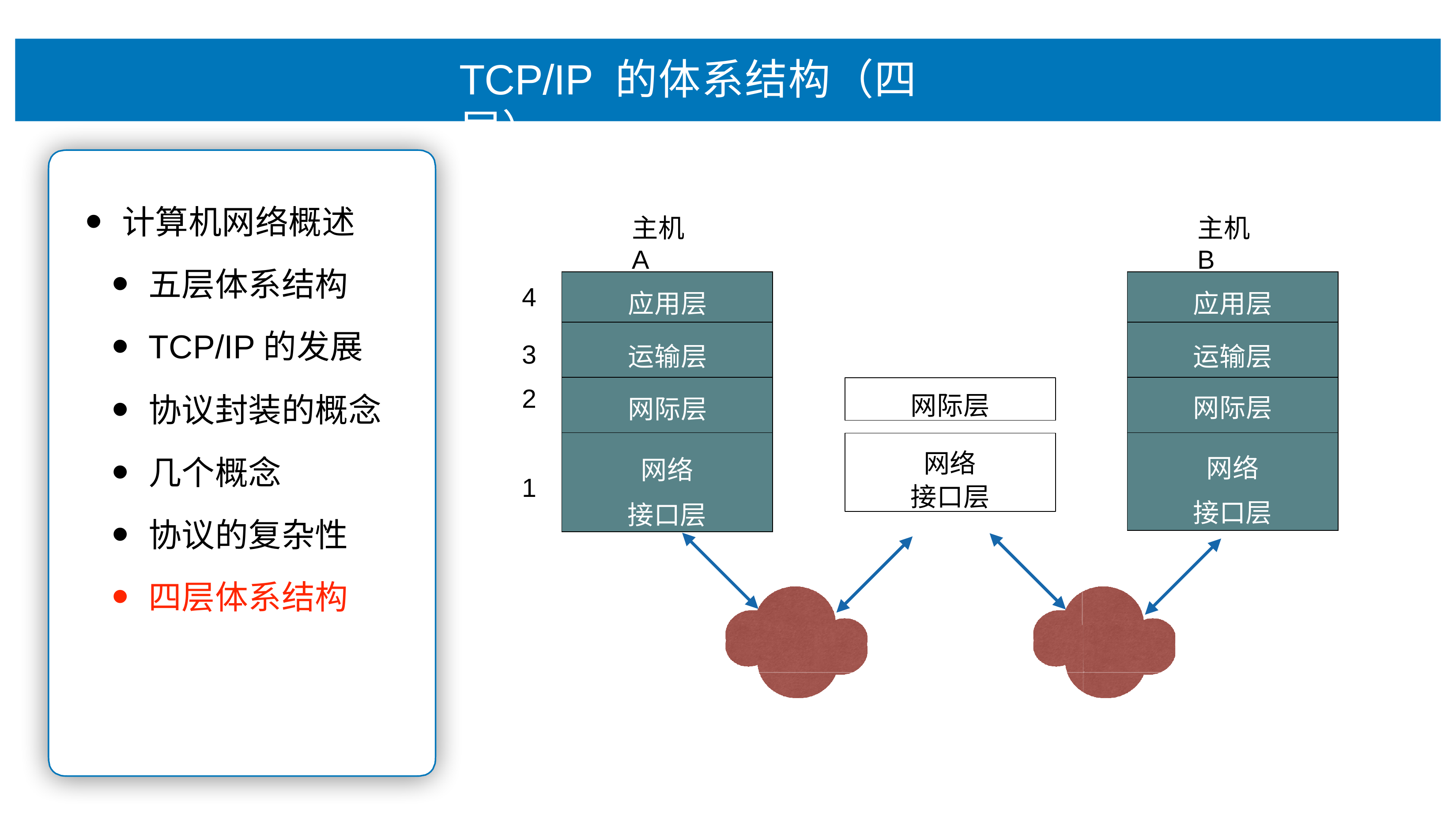

# TCP/IP 的体系结构（四层）

计算机⽹络概述
五层体系结构
TCP/IP的发展
协议封装的概念
⼏个概念
协议的复杂性
四层体系结构
主机A
主机B
| 应⽤层 |
| --- |
| 运输层 |
| ⽹际层 |
| ⽹络 接⼝层 |
| 应⽤层 |
| --- |
| 运输层 |
| ⽹际层 |
| ⽹络 接⼝层 |
4
3
2
⽹际层
⽹络 接⼝层
1